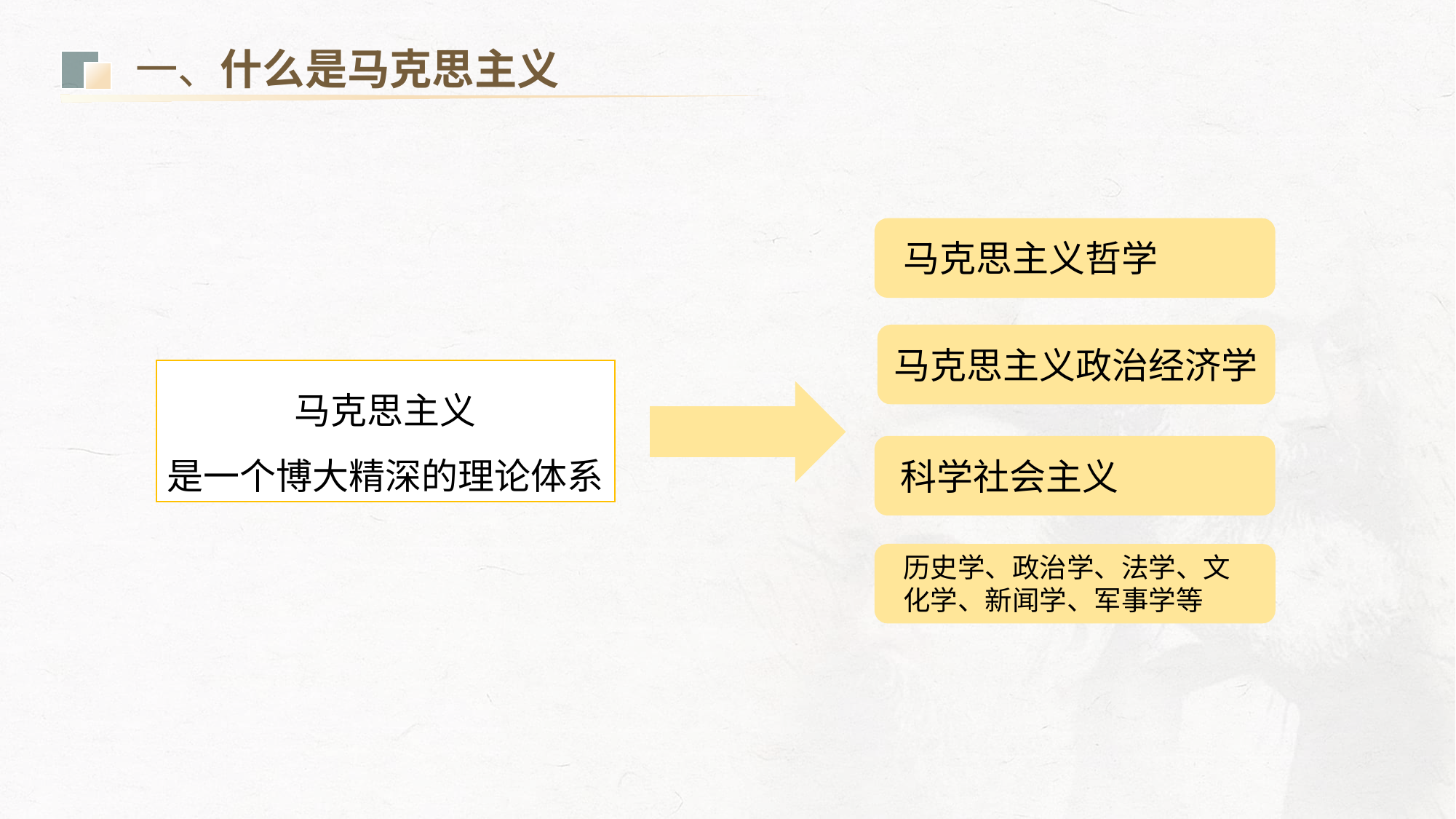

一、什么是马克思主义

马克思主义哲学

马克思主义政治经济学
马克思主义
是一个博大精深的理论体系

科学社会主义

历史学、政治学、法学、文化学、新闻学、军事学等